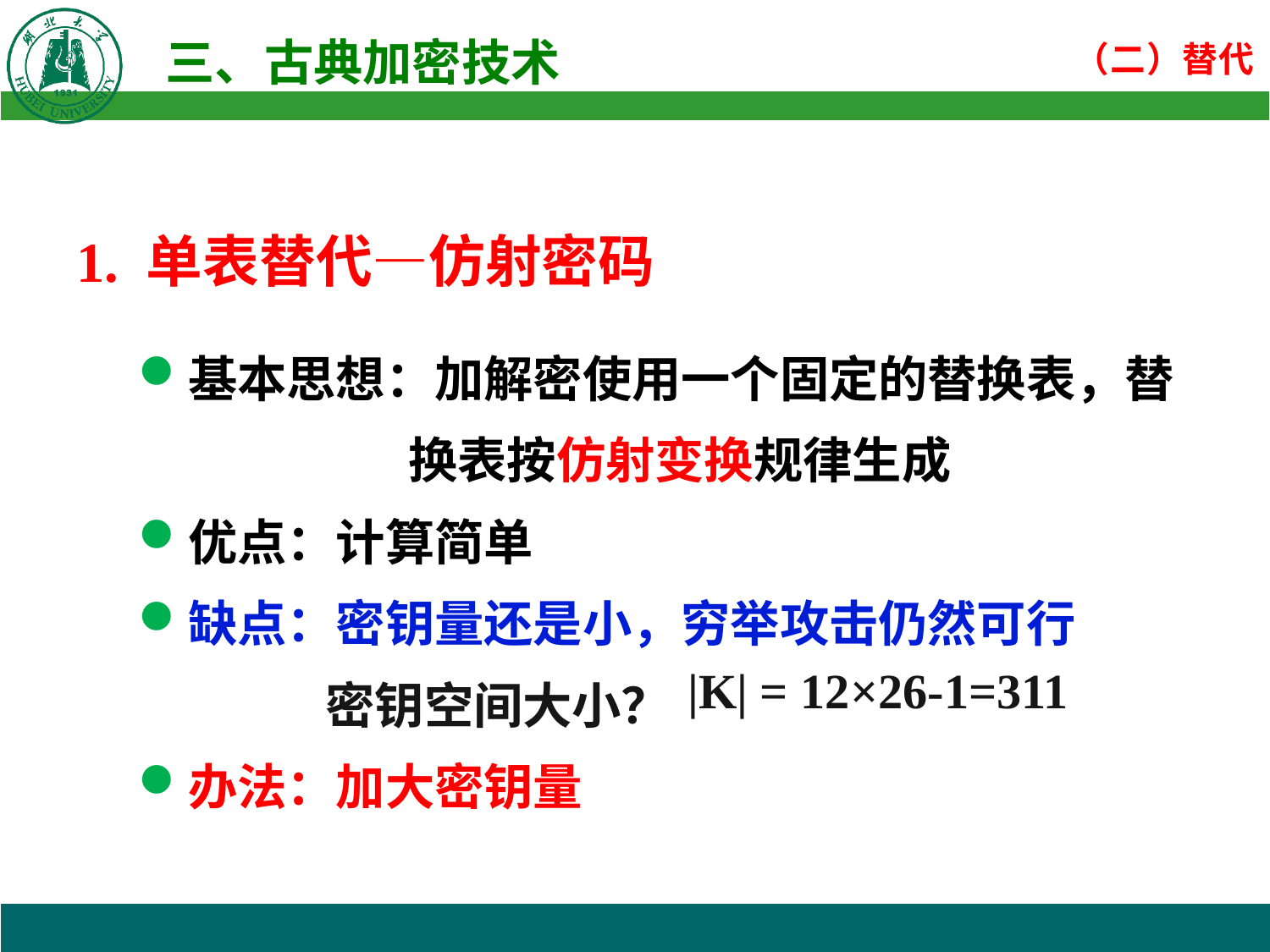

1. 单表替代—仿射密码
基本思想：加解密使用一个固定的替换表，替
                       换表按仿射变换规律生成
优点：计算简单
缺点：密钥量还是小，穷举攻击仍然可行
密钥空间大小？
办法：加大密钥量
|K| = 12×26-1=311